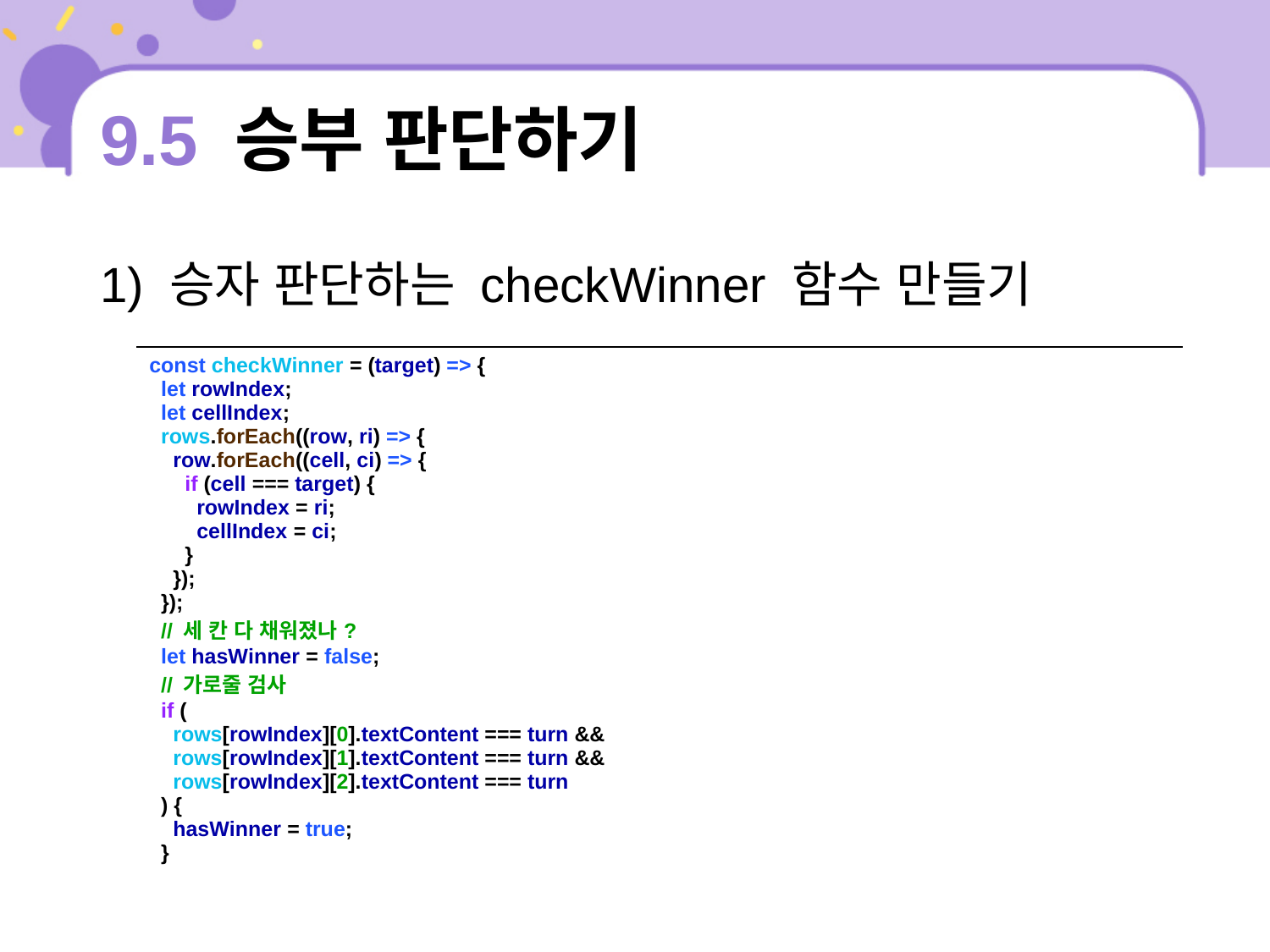

# 9.5 승부 판단하기
1) 승자 판단하는 checkWinner 함수 만들기
| const checkWinner = (target) => { let rowIndex; let cellIndex; rows.forEach((row, ri) => { row.forEach((cell, ci) => { if (cell === target) { rowIndex = ri; cellIndex = ci; } }); }); // 세 칸 다 채워졌나? let hasWinner = false; // 가로줄 검사 if ( rows[rowIndex][0].textContent === turn && rows[rowIndex][1].textContent === turn && rows[rowIndex][2].textContent === turn ) { hasWinner = true; } |
| --- |